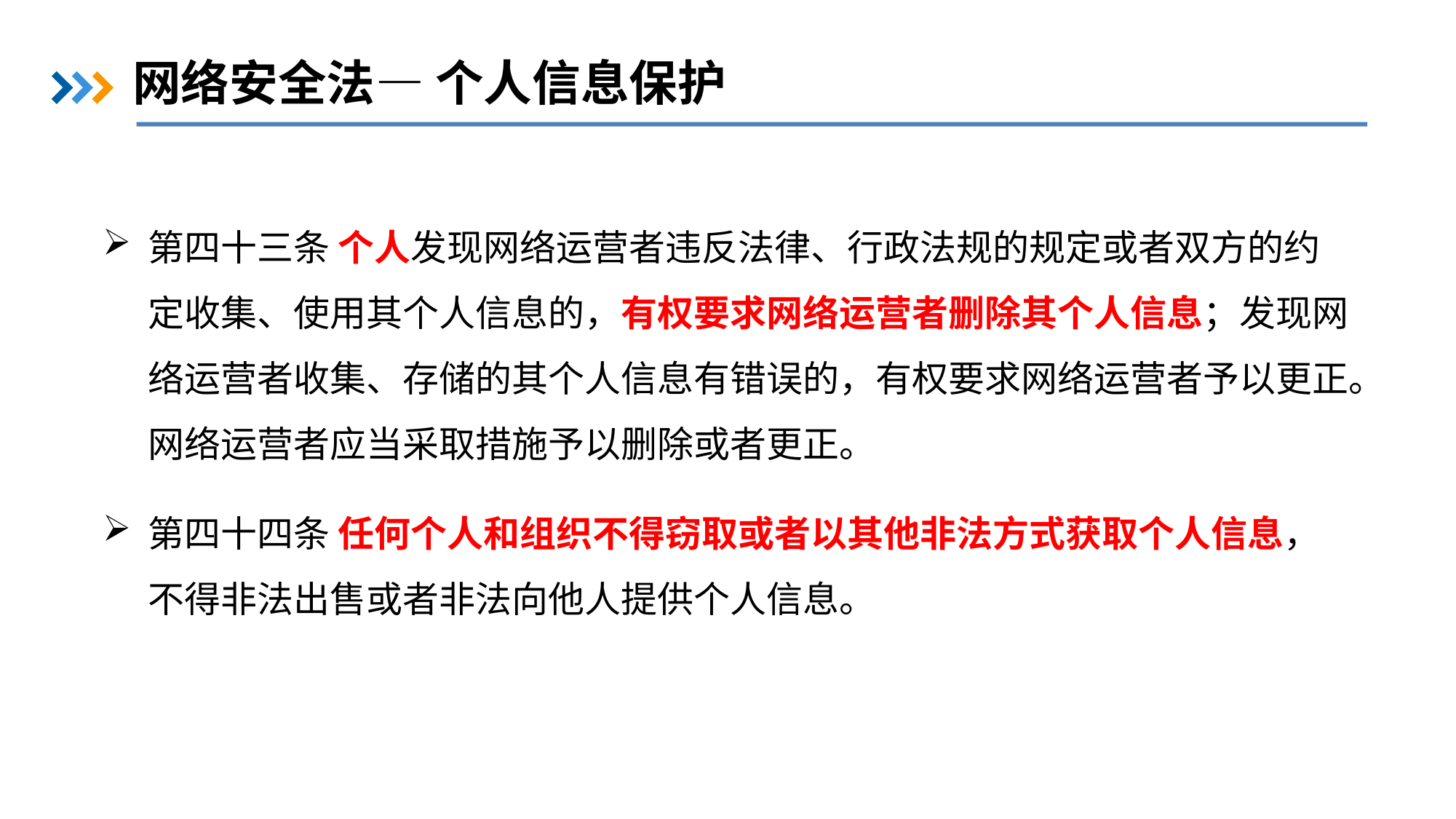

网络安全法— 个人信息保护
第四十三条 个人发现网络运营者违反法律、行政法规的规定或者双方的约定收集、使用其个人信息的，有权要求网络运营者删除其个人信息；发现网络运营者收集、存储的其个人信息有错误的，有权要求网络运营者予以更正。网络运营者应当采取措施予以删除或者更正。
第四十四条 任何个人和组织不得窃取或者以其他非法方式获取个人信息，不得非法出售或者非法向他人提供个人信息。